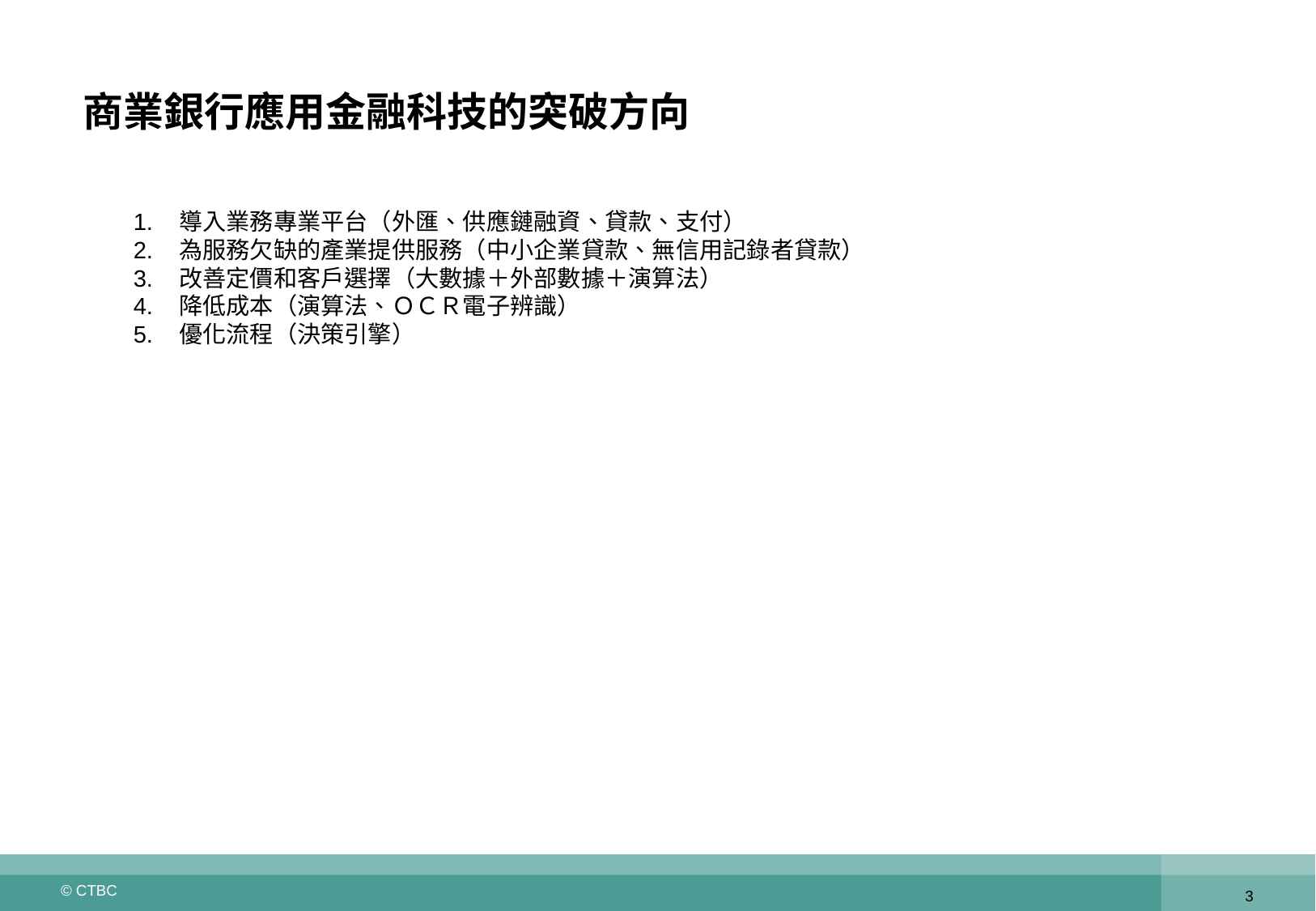

# 商業銀行應用金融科技的突破方向
導入業務專業平台（外匯、供應鏈融資、貸款、支付）
為服務欠缺的產業提供服務（中小企業貸款、無信用記錄者貸款）
改善定價和客戶選擇（大數據＋外部數據＋演算法）
降低成本（演算法、ＯＣＲ電子辨識）
優化流程（決策引擎）